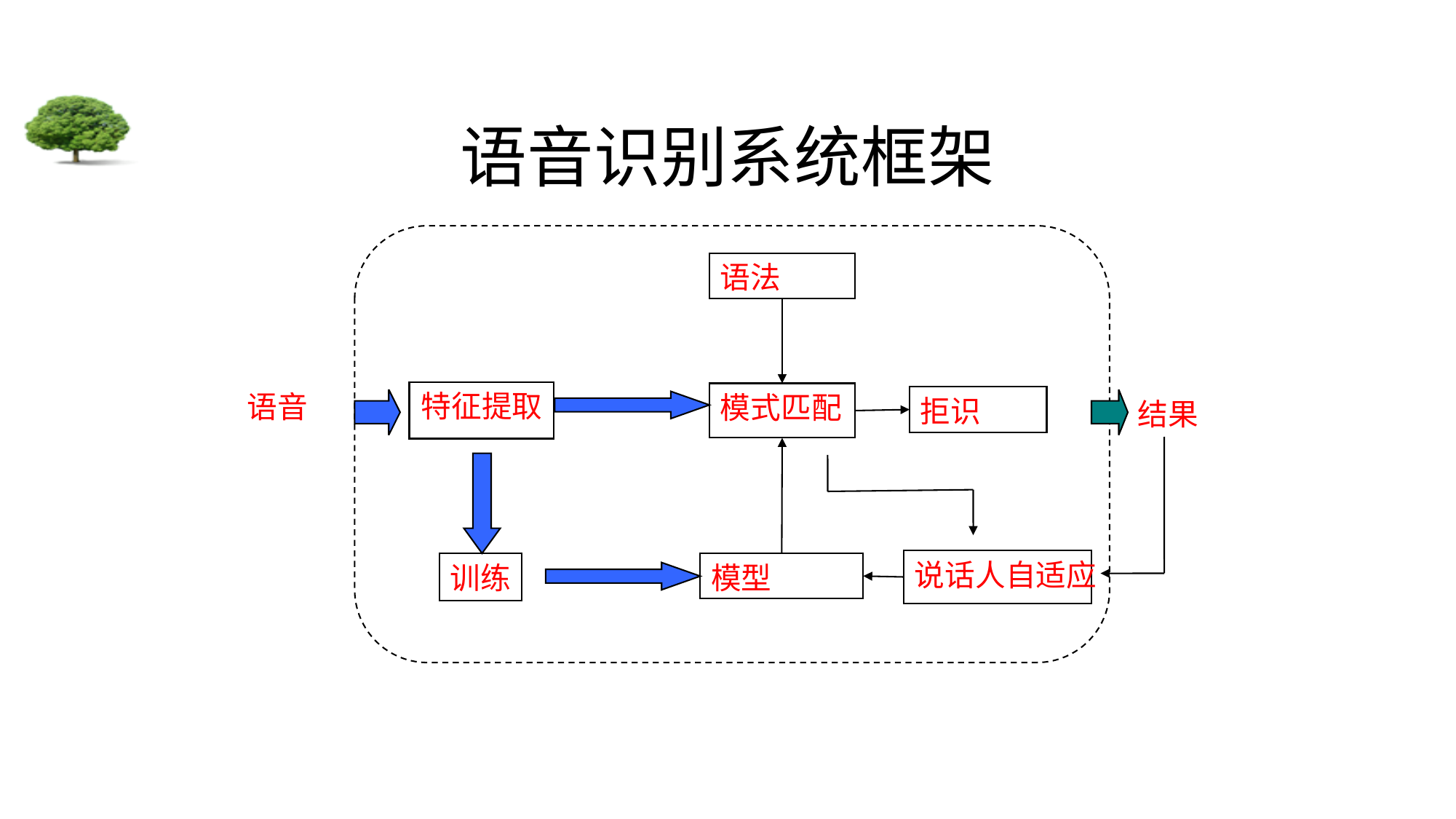

# 语音识别系统框架

语法
语音
特征提取
模式匹配
拒识

结果

说话人自适应
训练
模型